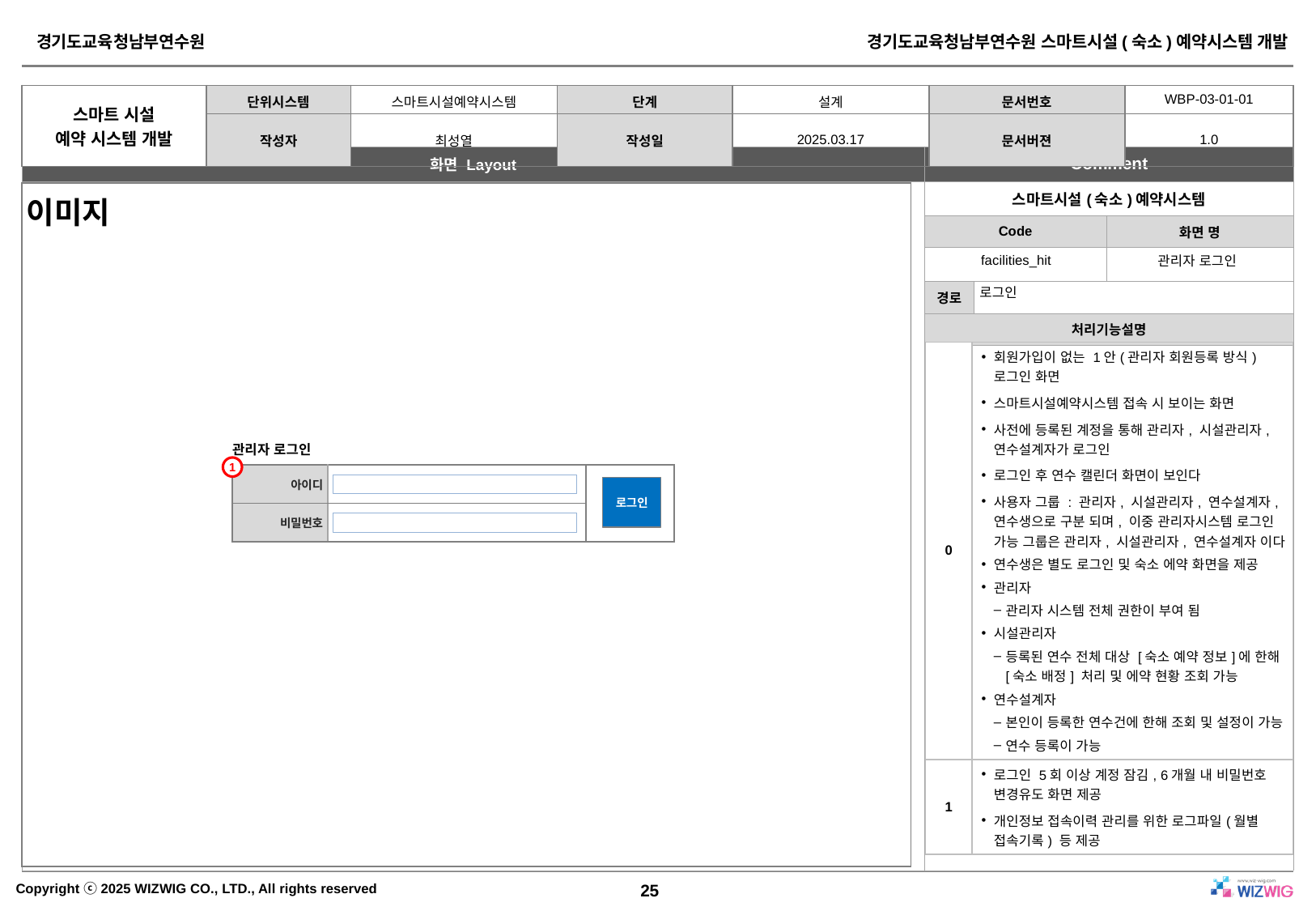

| 이미지 |
| --- |
facilities_hit
관리자 로그인
로그인
| 0 | 회원가입이 없는 1안(관리자 회원등록 방식) 로그인 화면 스마트시설예약시스템 접속 시 보이는 화면 사전에 등록된 계정을 통해 관리자, 시설관리자, 연수설계자가 로그인 로그인 후 연수 캘린더 화면이 보인다 사용자 그룹 : 관리자, 시설관리자, 연수설계자, 연수생으로 구분 되며, 이중 관리자시스템 로그인 가능 그룹은 관리자, 시설관리자, 연수설계자 이다 연수생은 별도 로그인 및 숙소 에약 화면을 제공 관리자 관리자 시스템 전체 권한이 부여 됨 시설관리자 등록된 연수 전체 대상 [숙소 예약 정보]에 한해 [숙소 배정] 처리 및 에약 현황 조회 가능 연수설계자 본인이 등록한 연수건에 한해 조회 및 설정이 가능 연수 등록이 가능 |
| --- | --- |
| 1 | 로그인 5회 이상 계정 잠김, 6개월 내 비밀번호 변경유도 화면 제공 개인정보 접속이력 관리를 위한 로그파일(월별 접속기록) 등 제공 |
관리자 로그인
1
| 아이디 |  |  |
| --- | --- | --- |
| 비밀번호 |  |  |

로그인